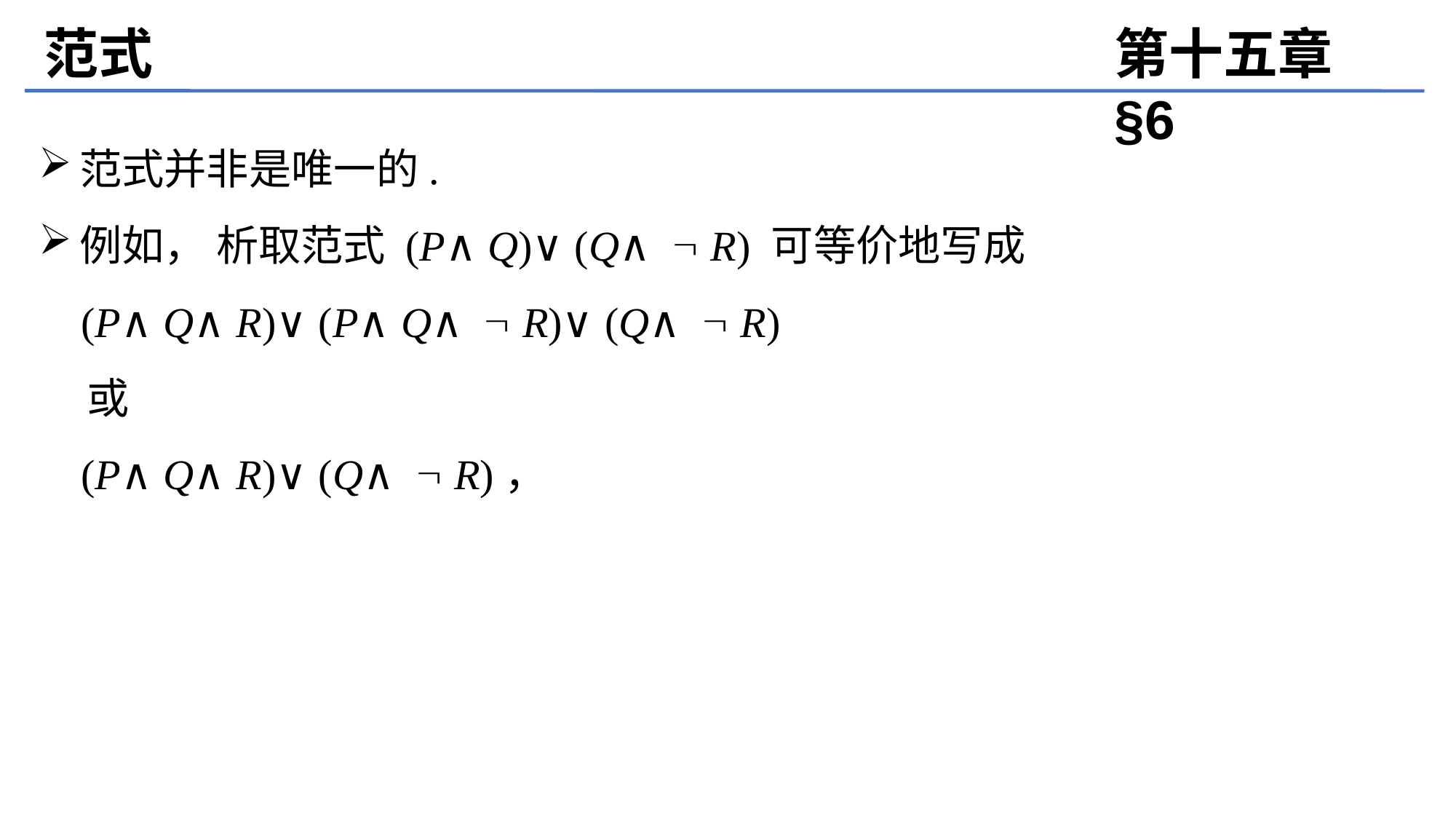

范式
第十五章 §6
范式并非是唯一的.
例如， 析取范式 (P∧Q)∨(Q∧ ¬ R) 可等价地写成
    (P∧Q∧R)∨(P∧Q∧ ¬ R)∨(Q∧ ¬ R)
    或
    (P∧Q∧R)∨(Q∧ ¬ R)，